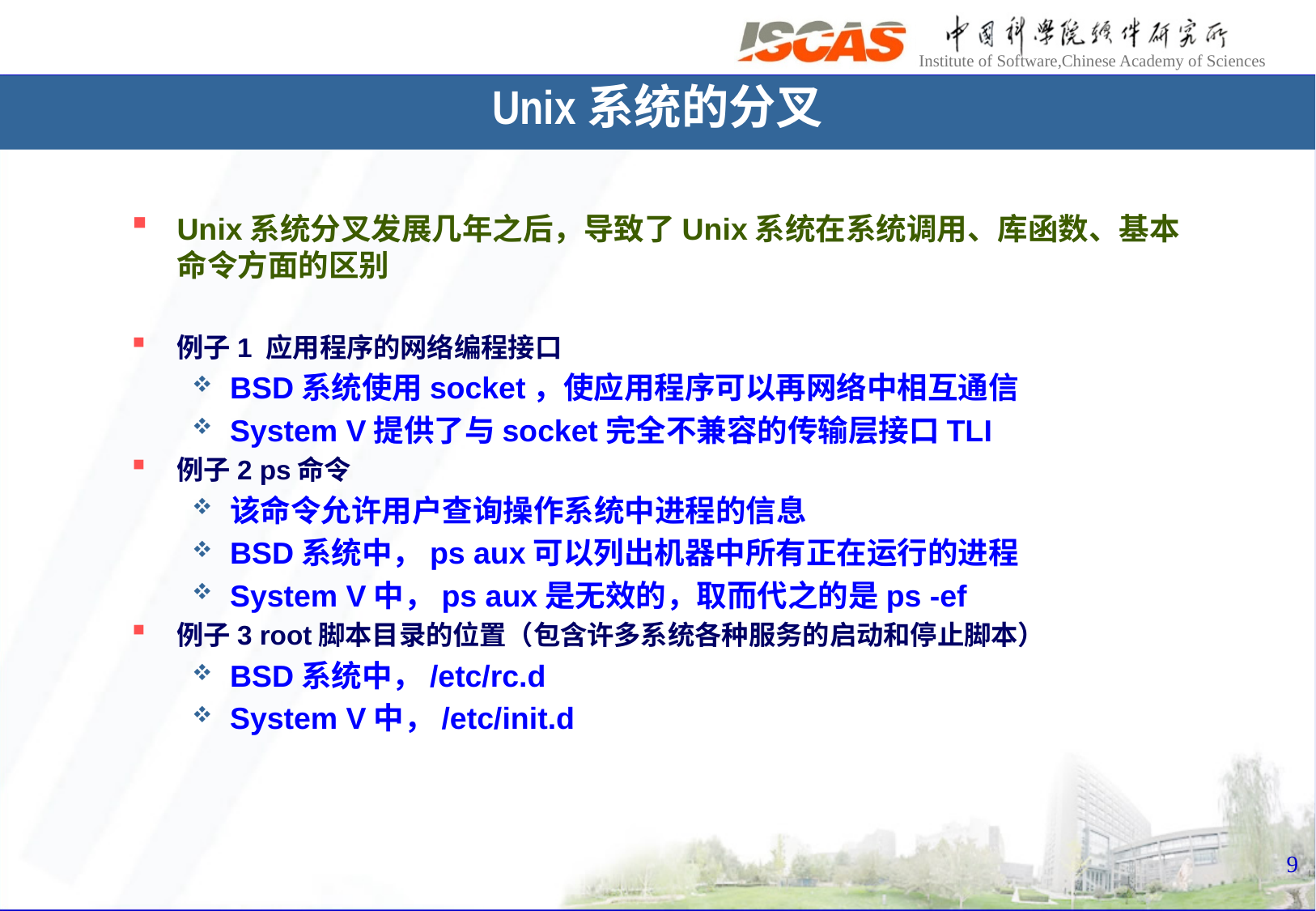

Unix系统的分叉
Unix系统分叉发展几年之后，导致了Unix系统在系统调用、库函数、基本命令方面的区别

例子1 应用程序的网络编程接口
BSD系统使用socket，使应用程序可以再网络中相互通信
System V提供了与socket完全不兼容的传输层接口TLI
例子2 ps命令
该命令允许用户查询操作系统中进程的信息
BSD系统中，ps aux可以列出机器中所有正在运行的进程
System V中，ps aux是无效的，取而代之的是ps -ef
例子3 root脚本目录的位置（包含许多系统各种服务的启动和停止脚本）
BSD系统中，/etc/rc.d
System V中，/etc/init.d
9